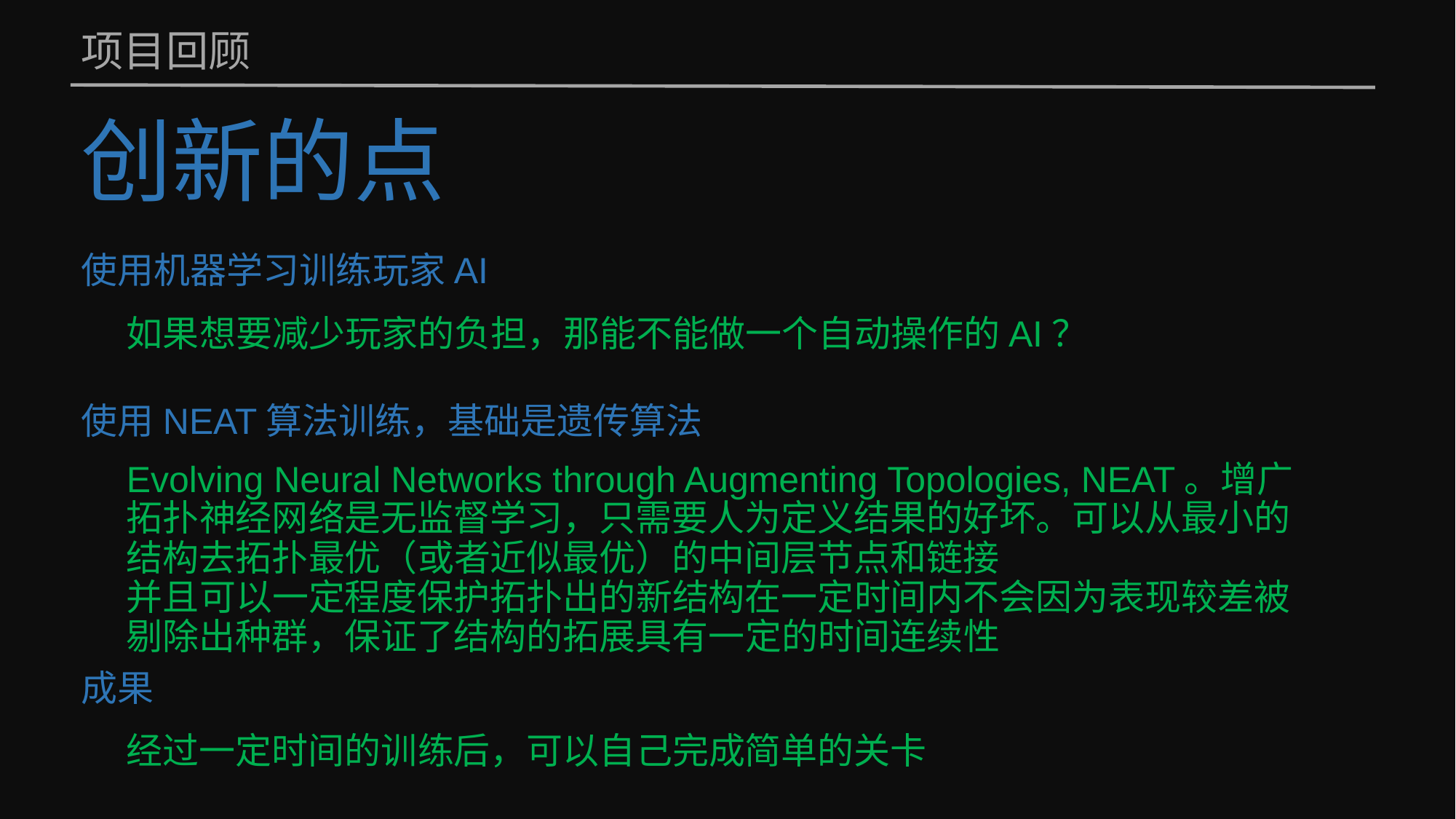

项目回顾
# 创新的点
使用机器学习训练玩家AI
如果想要减少玩家的负担，那能不能做一个自动操作的AI？

使用NEAT算法训练，基础是遗传算法
Evolving Neural Networks through Augmenting Topologies, NEAT。增广拓扑神经网络是无监督学习，只需要人为定义结果的好坏。可以从最小的结构去拓扑最优（或者近似最优）的中间层节点和链接
并且可以一定程度保护拓扑出的新结构在一定时间内不会因为表现较差被剔除出种群，保证了结构的拓展具有一定的时间连续性

成果
经过一定时间的训练后，可以自己完成简单的关卡